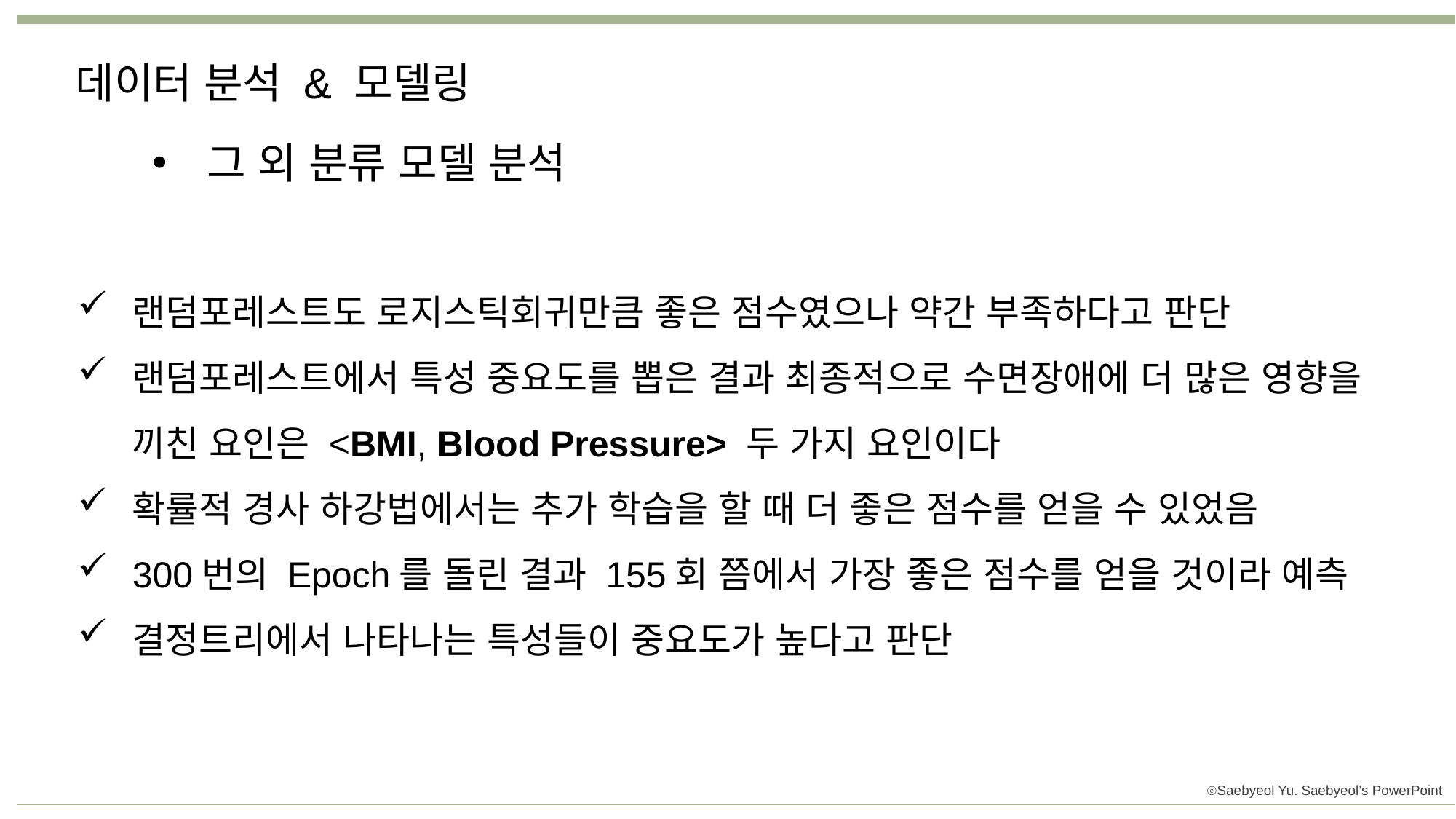

데이터 분석 & 모델링
그 외 분류 모델 분석
랜덤포레스트도 로지스틱회귀만큼 좋은 점수였으나 약간 부족하다고 판단
랜덤포레스트에서 특성 중요도를 뽑은 결과 최종적으로 수면장애에 더 많은 영향을 끼친 요인은 <BMI, Blood Pressure> 두 가지 요인이다
확률적 경사 하강법에서는 추가 학습을 할 때 더 좋은 점수를 얻을 수 있었음
300번의 Epoch를 돌린 결과 155회 쯤에서 가장 좋은 점수를 얻을 것이라 예측
결정트리에서 나타나는 특성들이 중요도가 높다고 판단